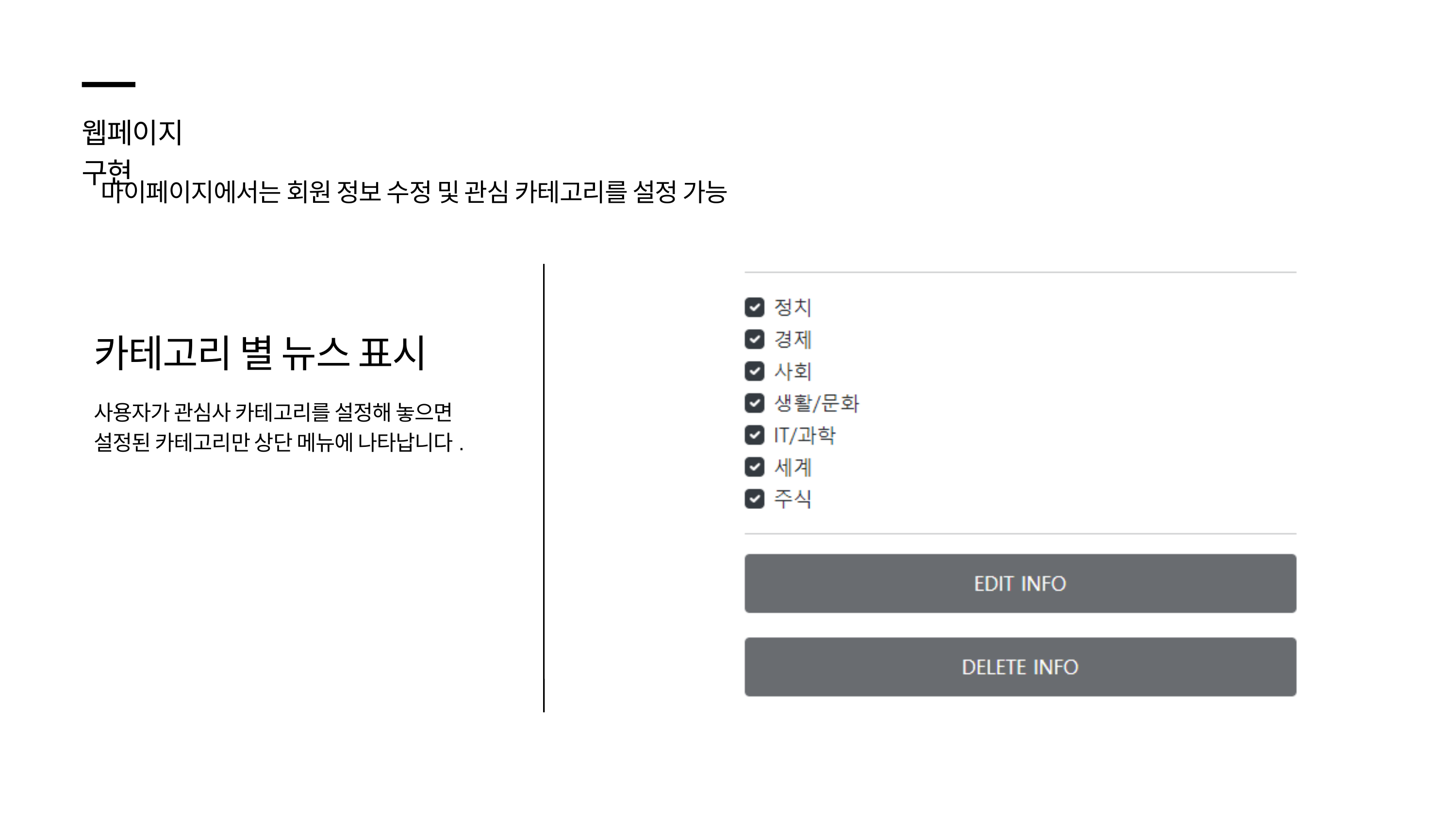

웹페이지 구현
마이페이지에서는 회원 정보 수정 및 관심 카테고리를 설정 가능

카테고리 별 뉴스 표시
사용자가 관심사 카테고리를 설정해 놓으면
설정된 카테고리만 상단 메뉴에 나타납니다.